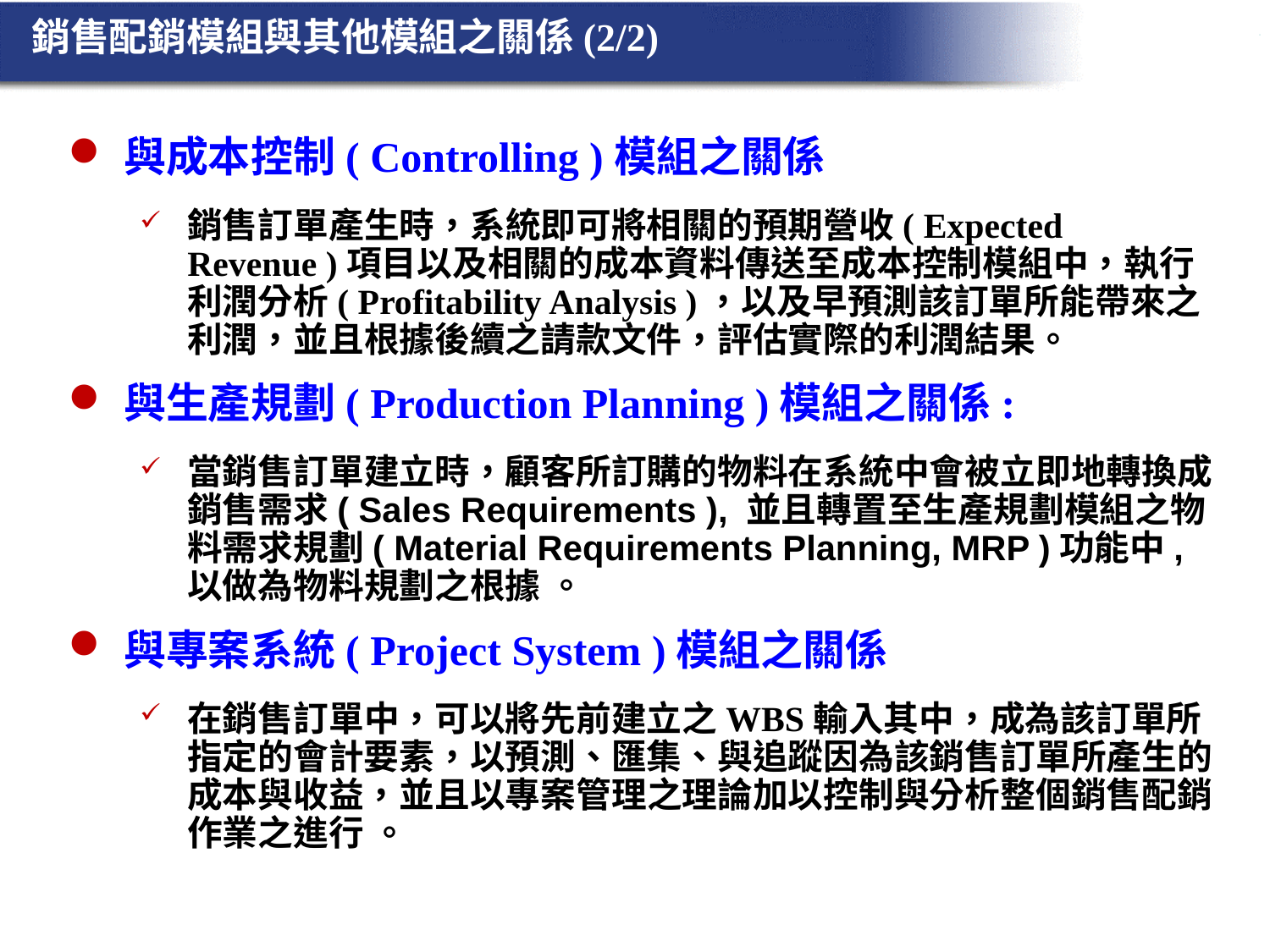

銷售配銷模組與其他模組之關係(2/2)
與成本控制( Controlling )模組之關係
銷售訂單產生時，系統即可將相關的預期營收( Expected Revenue )項目以及相關的成本資料傳送至成本控制模組中，執行利潤分析( Profitability Analysis )，以及早預測該訂單所能帶來之利潤，並且根據後續之請款文件，評估實際的利潤結果。
與生產規劃( Production Planning )模組之關係:
當銷售訂單建立時，顧客所訂購的物料在系統中會被立即地轉換成銷售需求( Sales Requirements ), 並且轉置至生產規劃模組之物料需求規劃( Material Requirements Planning, MRP )功能中, 以做為物料規劃之根據 。
與專案系統( Project System )模組之關係
在銷售訂單中，可以將先前建立之WBS輸入其中，成為該訂單所指定的會計要素，以預測、匯集、與追蹤因為該銷售訂單所產生的成本與收益，並且以專案管理之理論加以控制與分析整個銷售配銷作業之進行 。